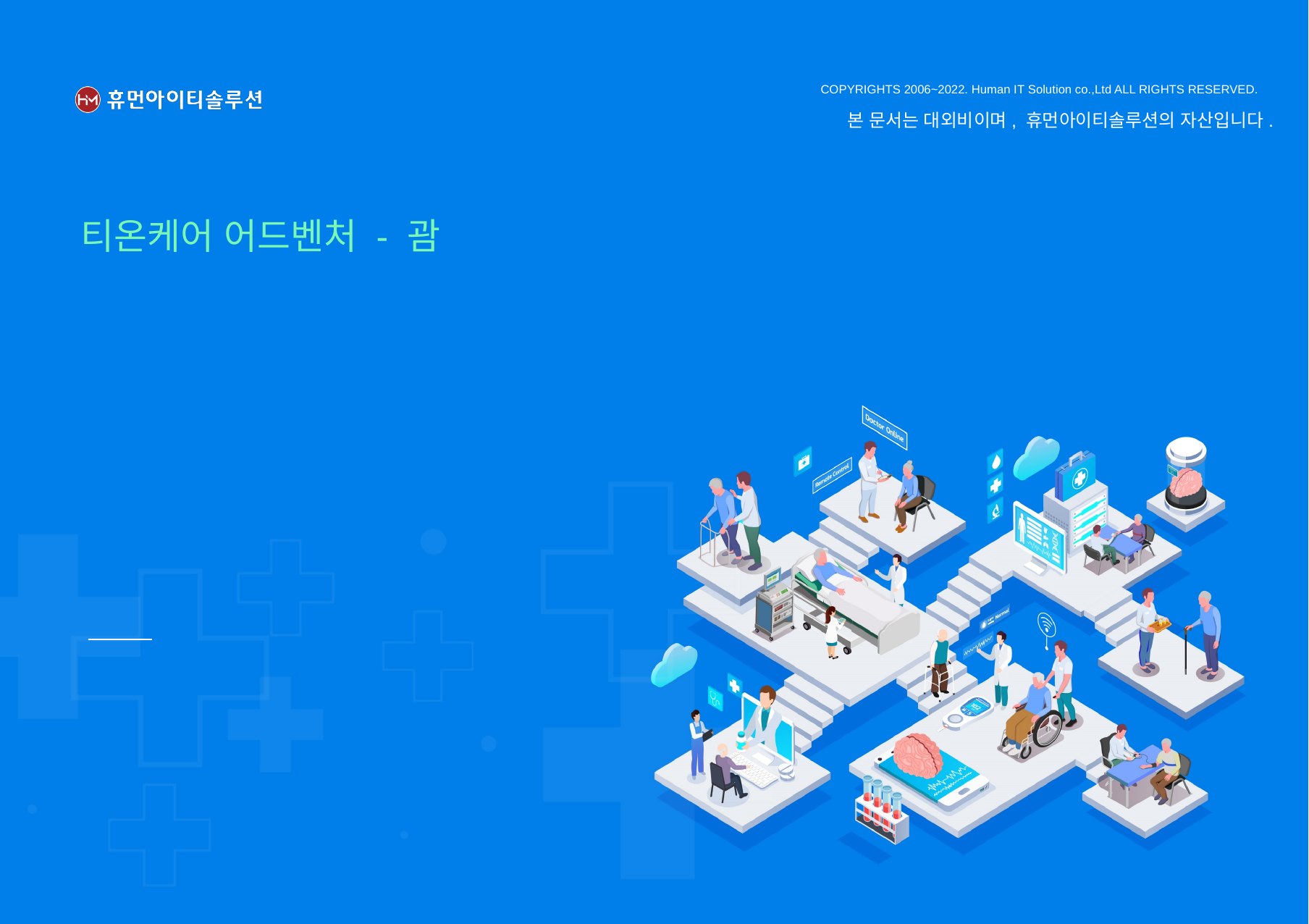

COPYRIGHTS 2006~2022. Human IT Solution co.,Ltd ALL RIGHTS RESERVED.
본 문서는 대외비이며, 휴먼아이티솔루션의 자산입니다.
티온케어 어드벤처 - 괌
미션(미니게임) 기획

IT와 하나된 휴머니즘을 실현시키는 Human IT Solution이 되겠습니다.